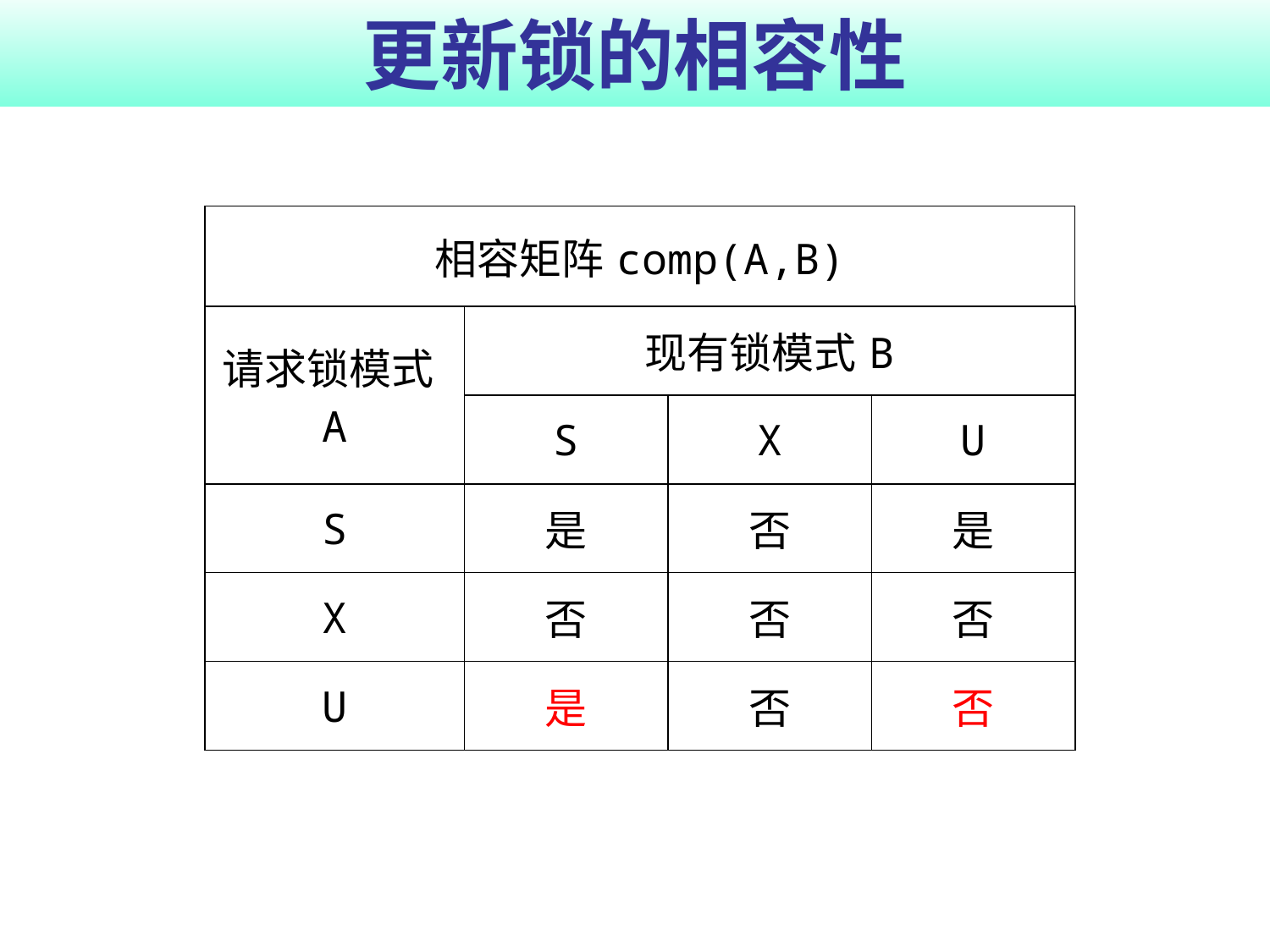

# 更新锁的相容性
| 相容矩阵comp(A,B) |  |  |  |
| --- | --- | --- | --- |
| 请求锁模式A | 现有锁模式B |  |  |
|  | S | X | U |
| S | 是 | 否 | 是 |
| X | 否 | 否 | 否 |
| U | 是 | 否 | 否 |